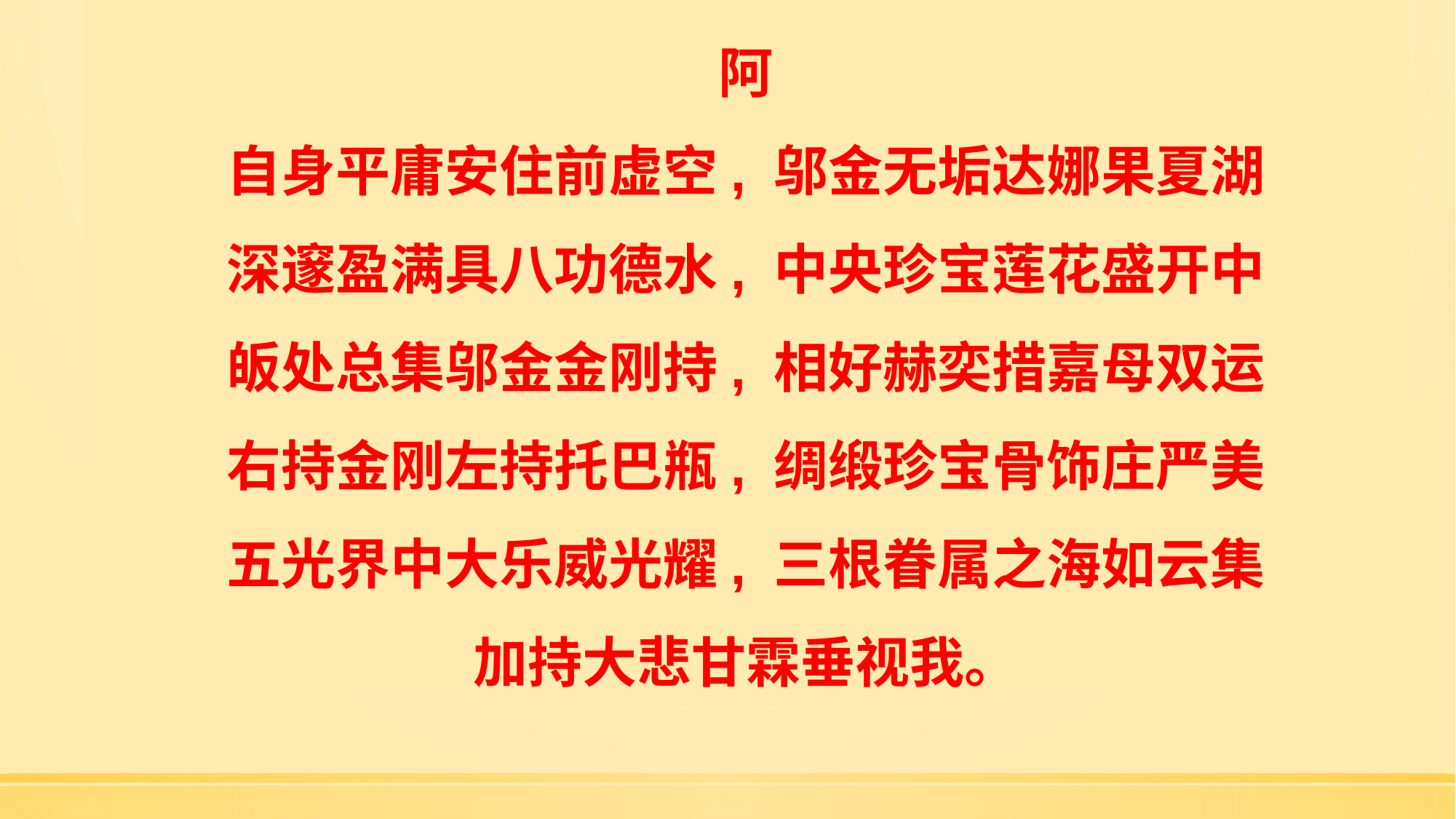

阿
自身平庸安住前虚空, 邬金无垢达娜果夏湖
深邃盈满具八功德水, 中央珍宝莲花盛开中
皈处总集邬金金刚持, 相好赫奕措嘉母双运
右持金刚左持托巴瓶, 绸缎珍宝骨饰庄严美
五光界中大乐威光耀, 三根眷属之海如云集
加持大悲甘霖垂视我。